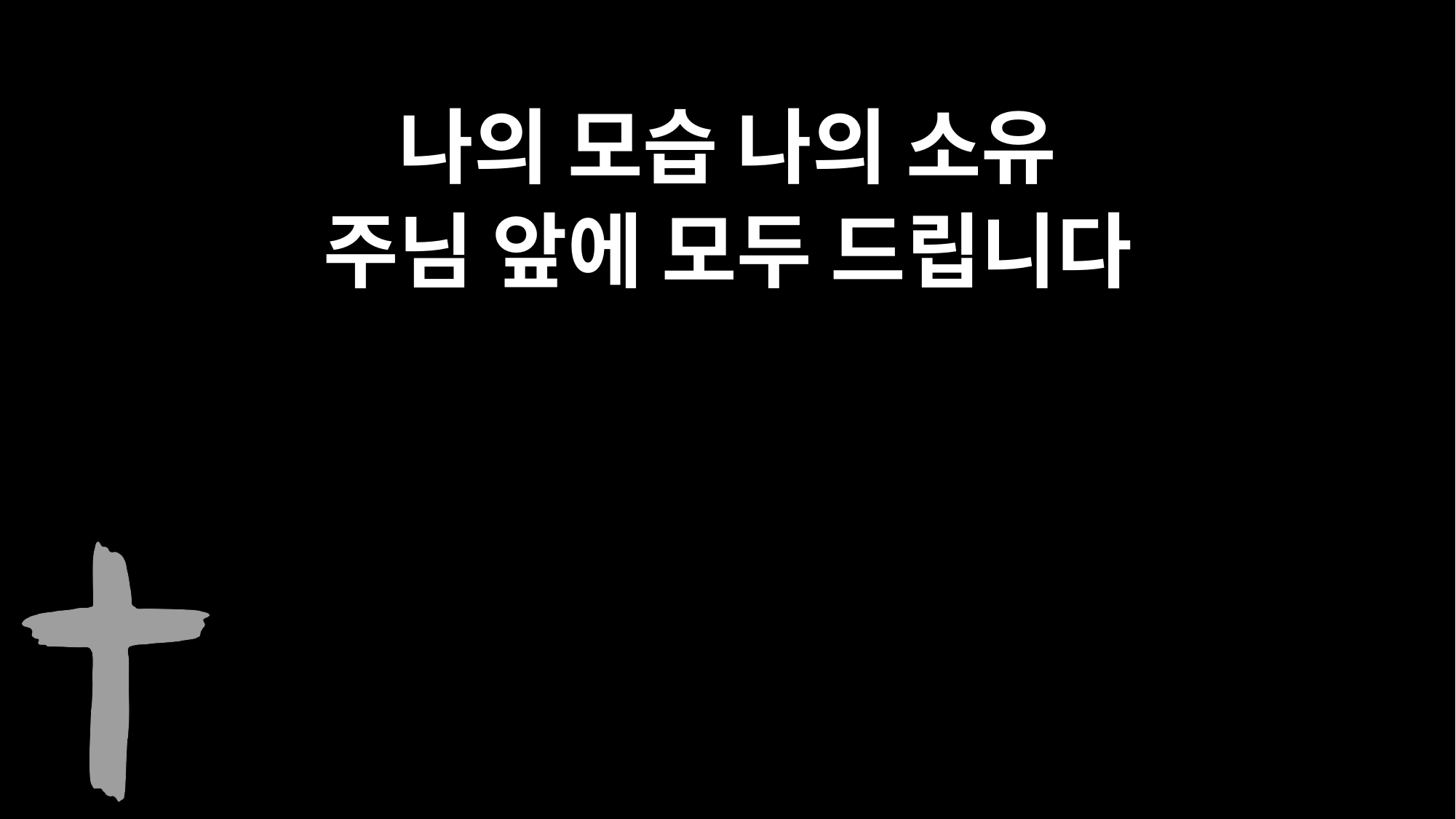

나의 모습 나의 소유
주님 앞에 모두 드립니다